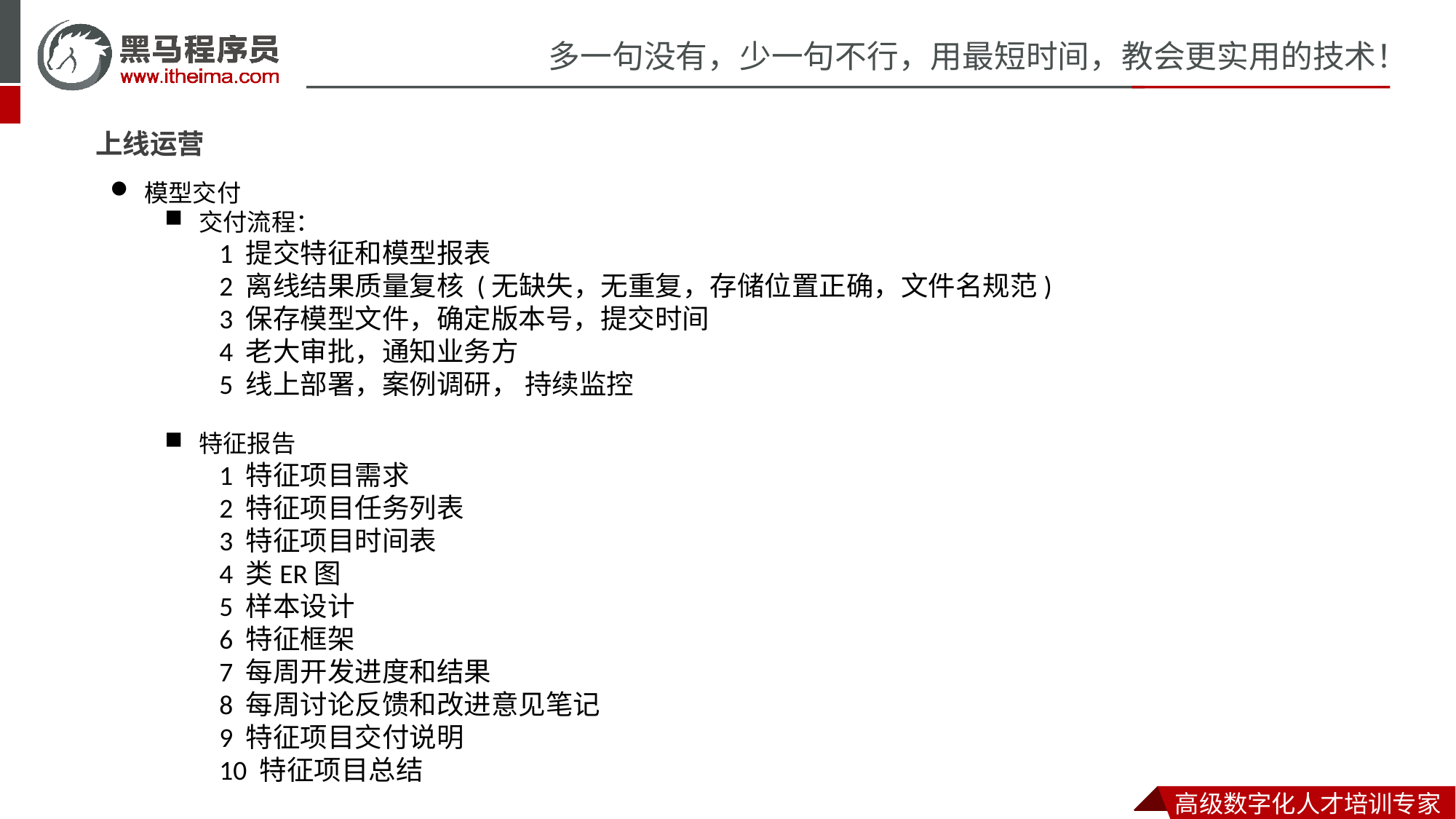

上线运营

模型交付
交付流程：
1 提交特征和模型报表
2 离线结果质量复核 (无缺失，无重复，存储位置正确，文件名规范)
3 保存模型文件，确定版本号，提交时间
4 老大审批，通知业务方
5 线上部署，案例调研， 持续监控

特征报告
1 特征项目需求
2 特征项目任务列表
3 特征项目时间表
4 类ER图
5 样本设计
6 特征框架
7 每周开发进度和结果
8 每周讨论反馈和改进意见笔记
9 特征项目交付说明
10 特征项目总结